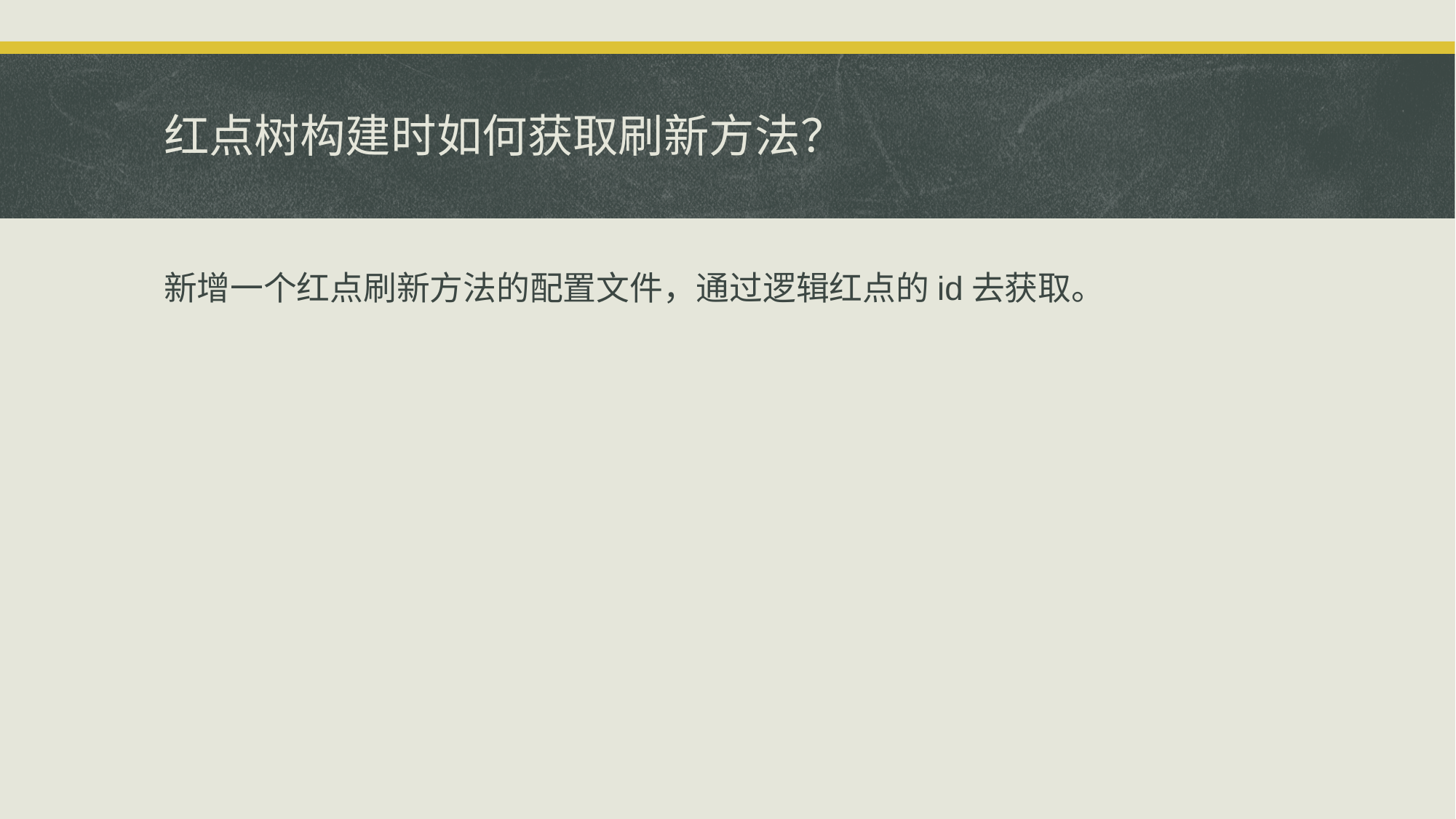

# 红点树构建时如何获取刷新方法？
新增一个红点刷新方法的配置文件，通过逻辑红点的id去获取。